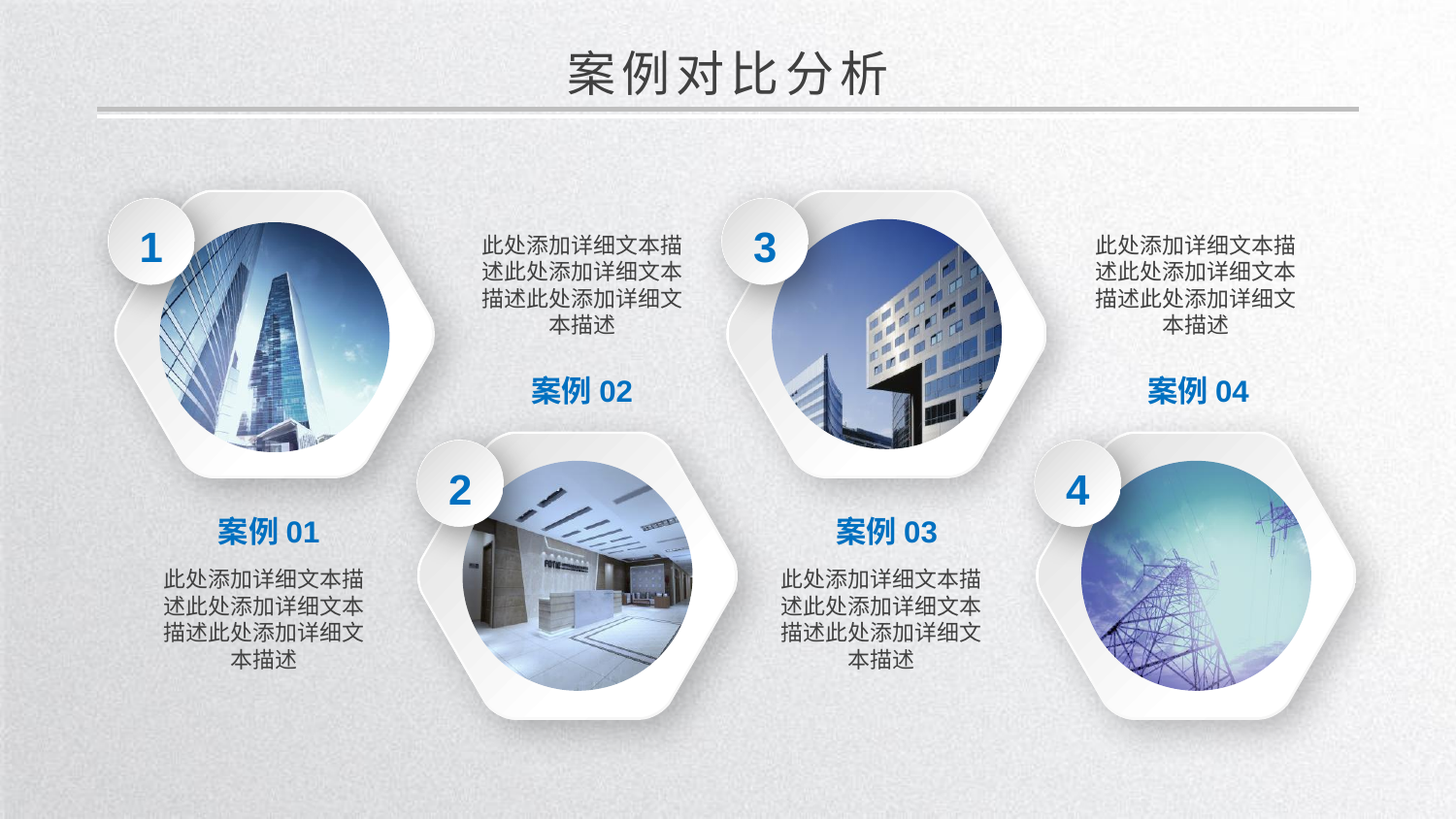

案例对比分析

1

3
此处添加详细文本描述此处添加详细文本描述此处添加详细文本描述
此处添加详细文本描述此处添加详细文本描述此处添加详细文本描述
案例02
案例04

2

4
案例01
案例03
此处添加详细文本描述此处添加详细文本描述此处添加详细文本描述
此处添加详细文本描述此处添加详细文本描述此处添加详细文本描述